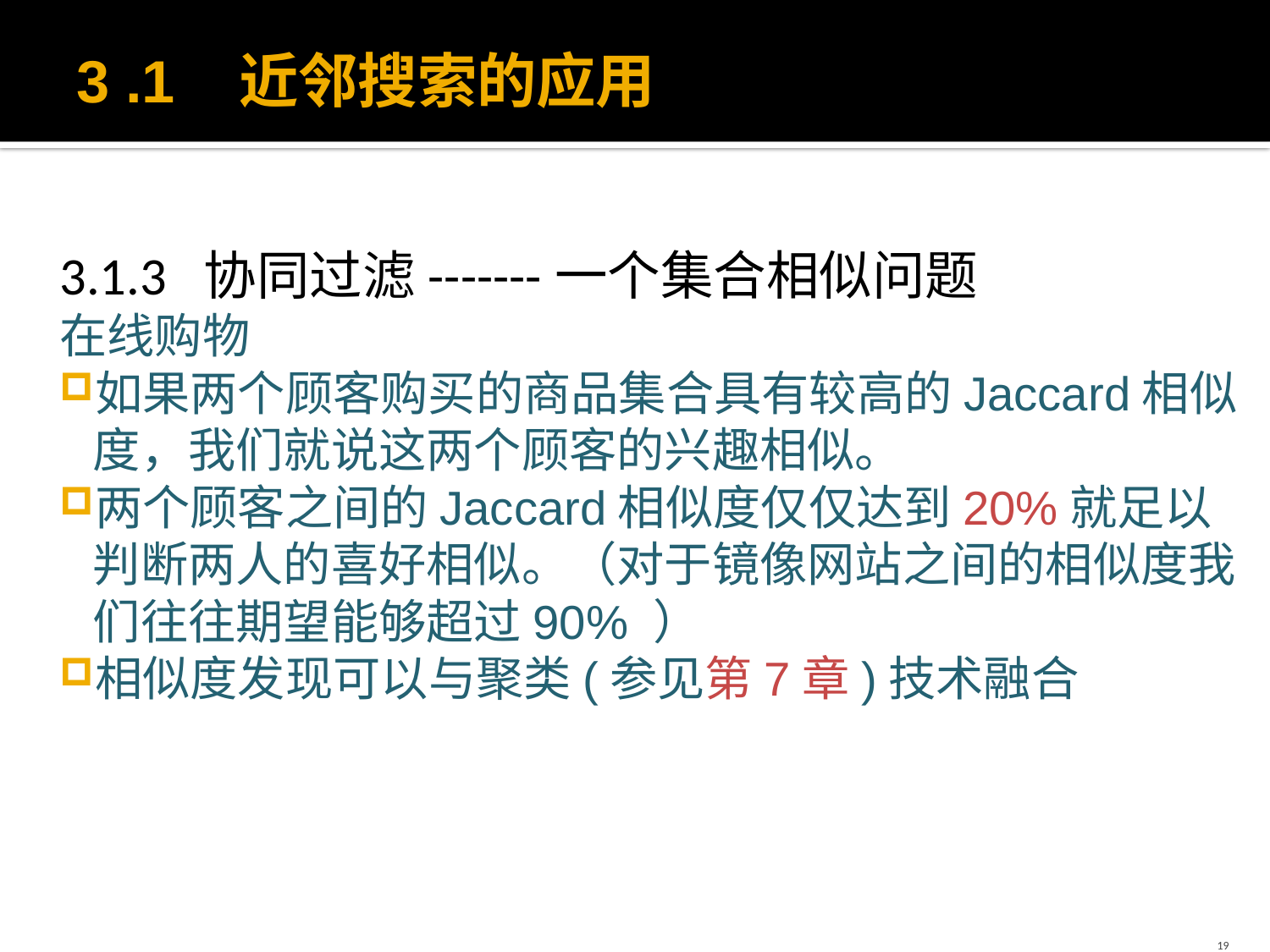

# 3 .1   近邻搜索的应用
3.1.3  协同过滤-------一个集合相似问题
在线购物
如果两个顾客购买的商品集合具有较高的Jaccard相似度，我们就说这两个顾客的兴趣相似。
两个顾客之间的Jaccard相似度仅仅达到20%就足以判断两人的喜好相似。（对于镜像网站之间的相似度我们往往期望能够超过90% ）
相似度发现可以与聚类(参见第7章)技术融合
19